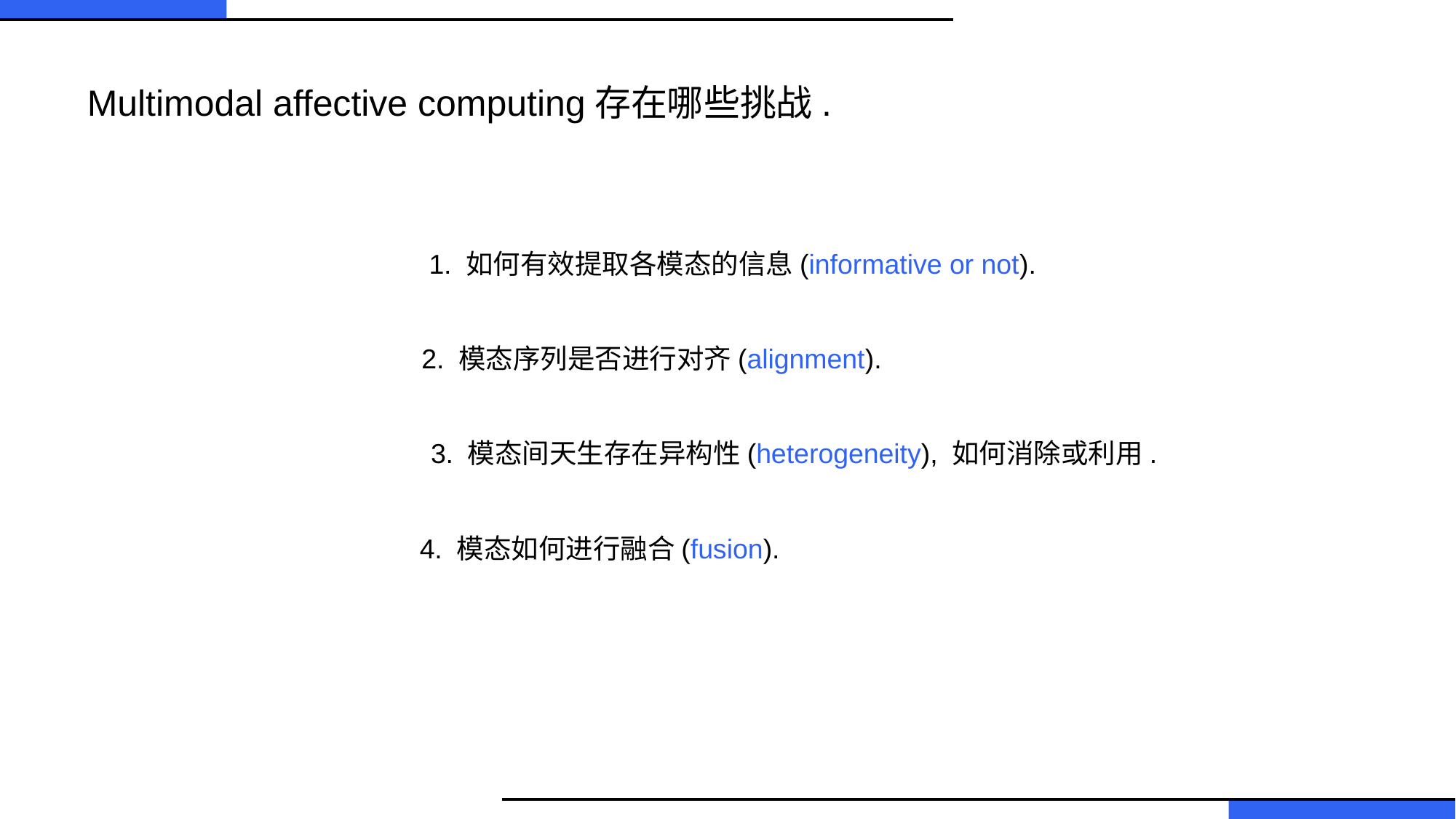

Multimodal affective computing存在哪些挑战.
1. 如何有效提取各模态的信息(informative or not).
2. 模态序列是否进行对齐(alignment).
3. 模态间天生存在异构性(heterogeneity), 如何消除或利用.
4. 模态如何进行融合(fusion).